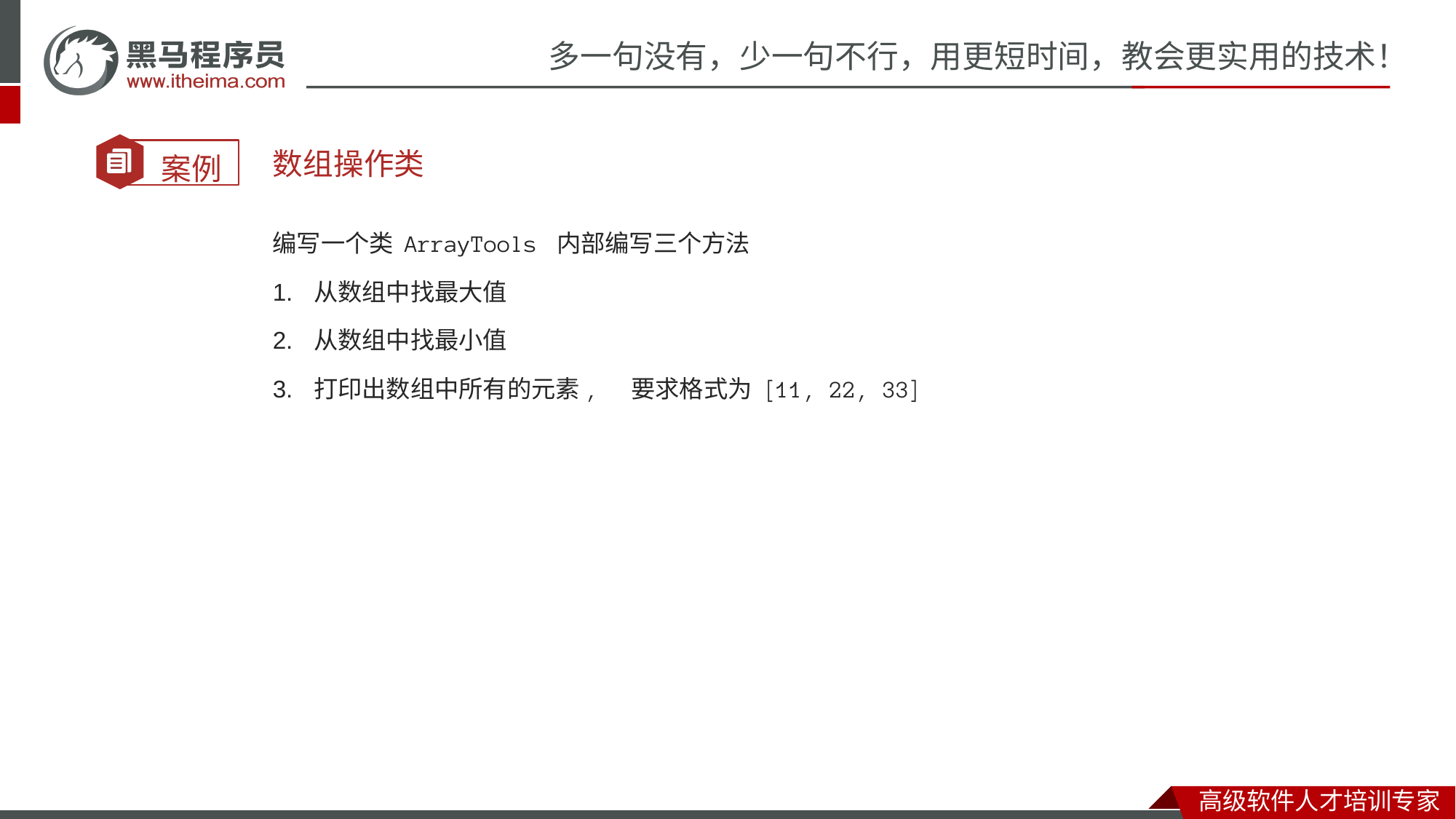

数组操作类
编写一个类 ArrayTools 内部编写三个方法
从数组中找最大值
从数组中找最小值
打印出数组中所有的元素,  要求格式为 [11, 22, 33]